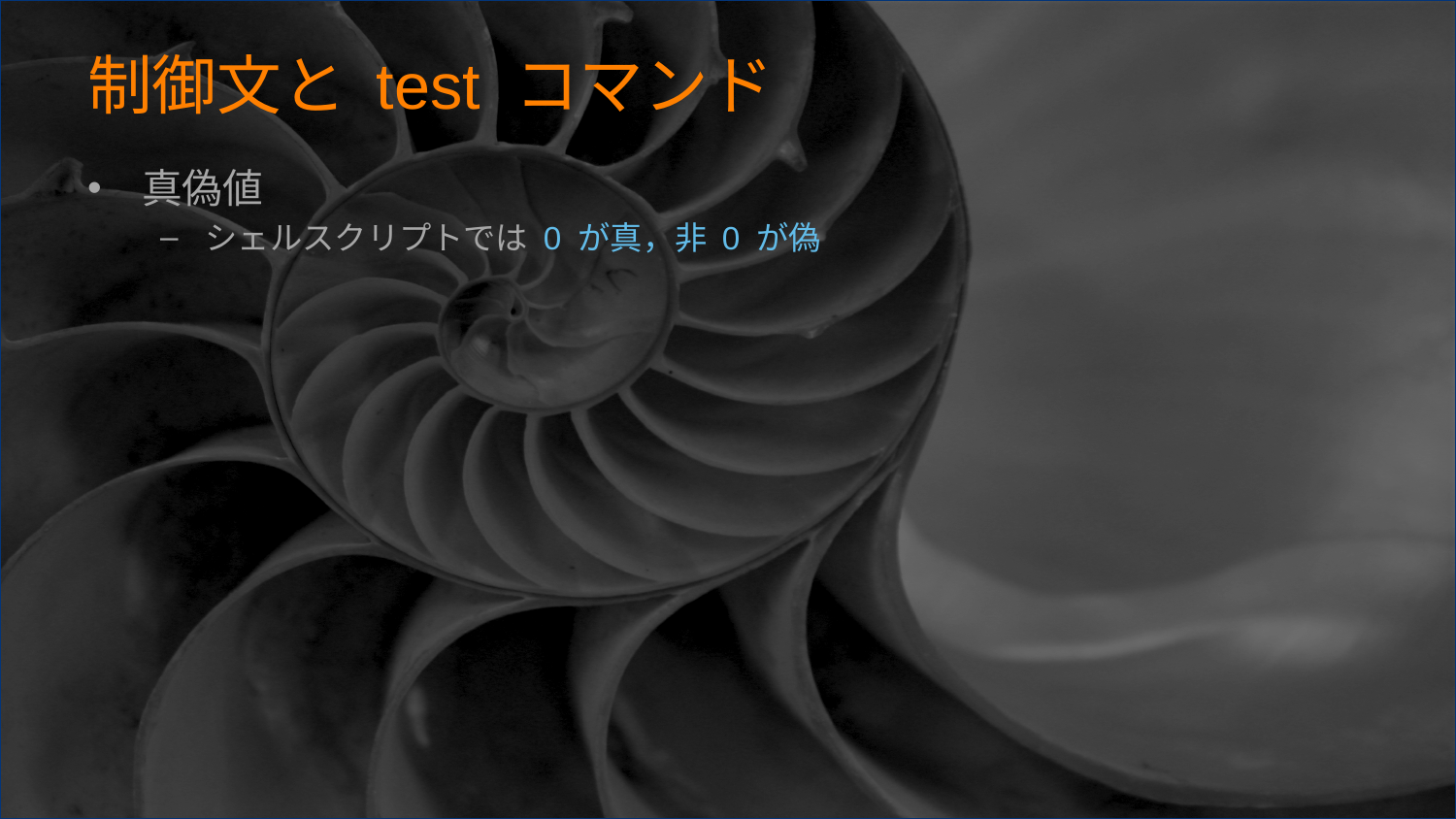

# 制御文と test コマンド
真偽値
シェルスクリプトでは 0 が真，非 0 が偽